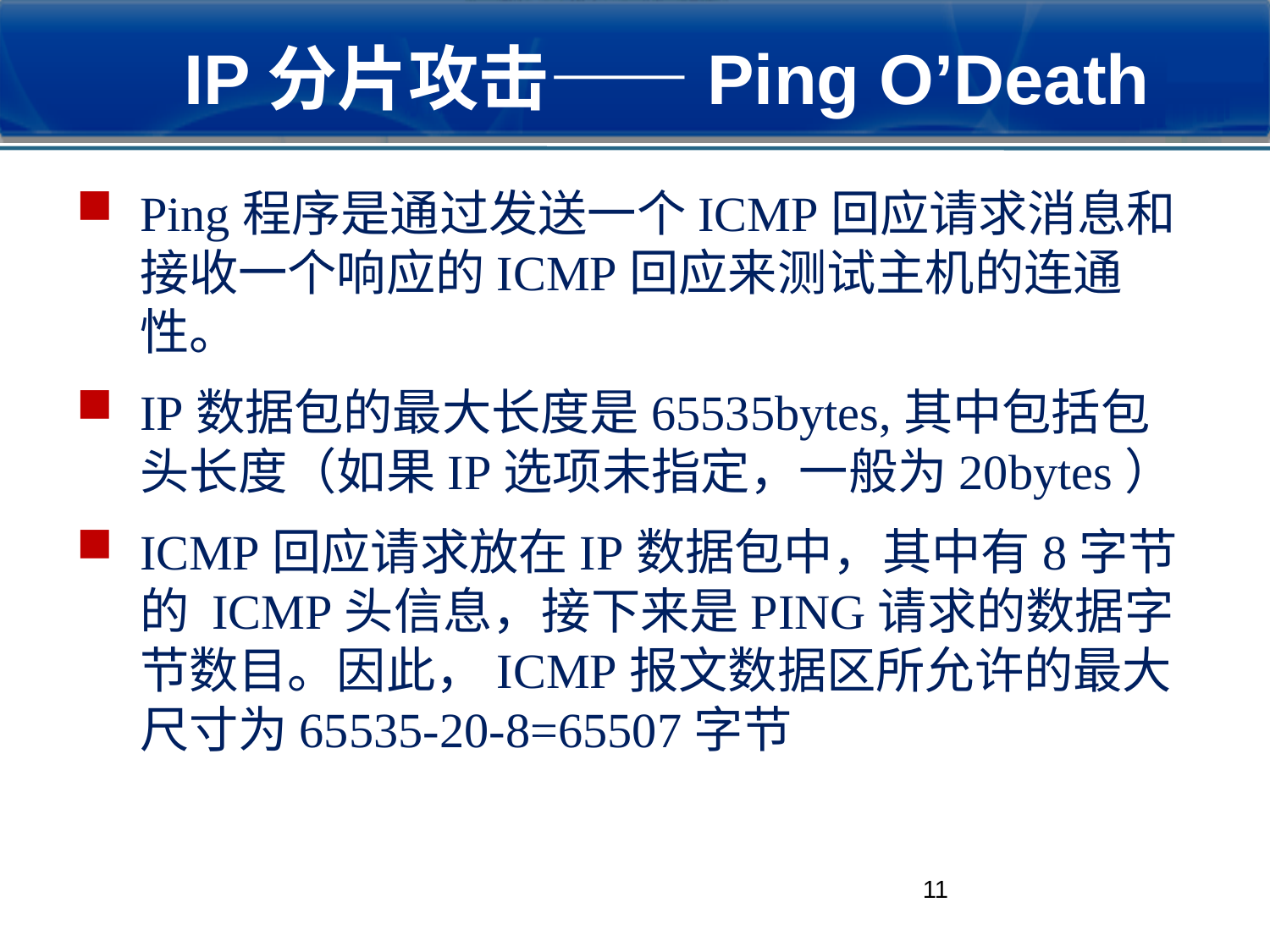

# IP分片攻击——Ping O’Death
Ping程序是通过发送一个ICMP回应请求消息和接收一个响应的ICMP回应来测试主机的连通性。
IP数据包的最大长度是65535bytes,其中包括包头长度（如果IP选项未指定，一般为20bytes）
ICMP回应请求放在IP数据包中，其中有8字节的 ICMP头信息，接下来是PING请求的数据字节数目。因此，ICMP报文数据区所允许的最大尺寸为65535-20-8=65507字节

11